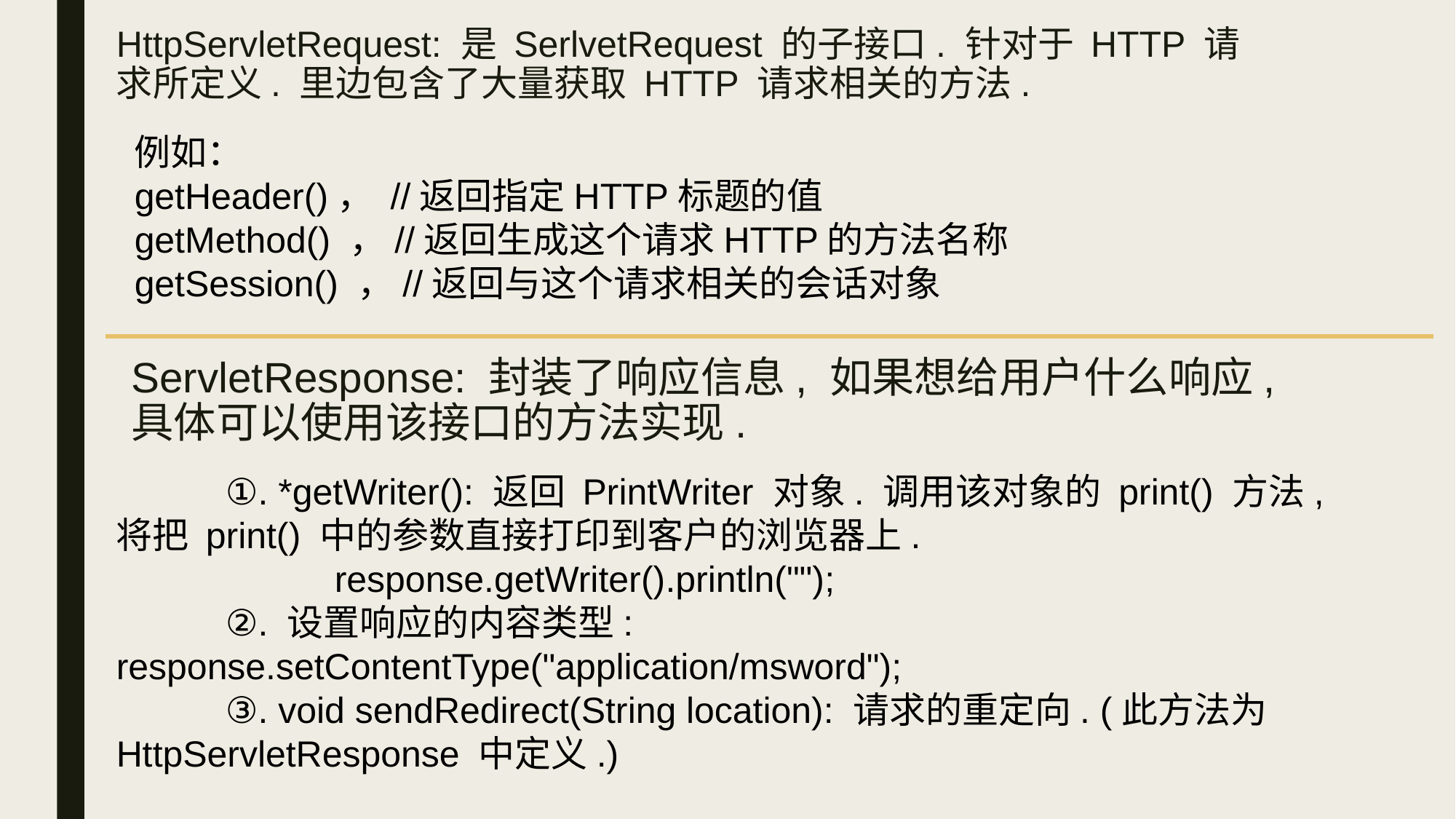

# HttpServletRequest: 是 SerlvetRequest 的子接口. 针对于 HTTP 请求所定义. 里边包含了大量获取 HTTP 请求相关的方法.
例如：
getHeader()， //返回指定HTTP标题的值
getMethod() ，//返回生成这个请求HTTP的方法名称
getSession() ，//返回与这个请求相关的会话对象
ServletResponse: 封装了响应信息, 如果想给用户什么响应, 具体可以使用该接口的方法实现.
	①. *getWriter(): 返回 PrintWriter 对象. 调用该对象的 print() 方法, 将把 print() 中的参数直接打印到客户的浏览器上.
		response.getWriter().println("");
	②. 设置响应的内容类型: response.setContentType("application/msword");
	③. void sendRedirect(String location): 请求的重定向. (此方法为 HttpServletResponse 中定义.)